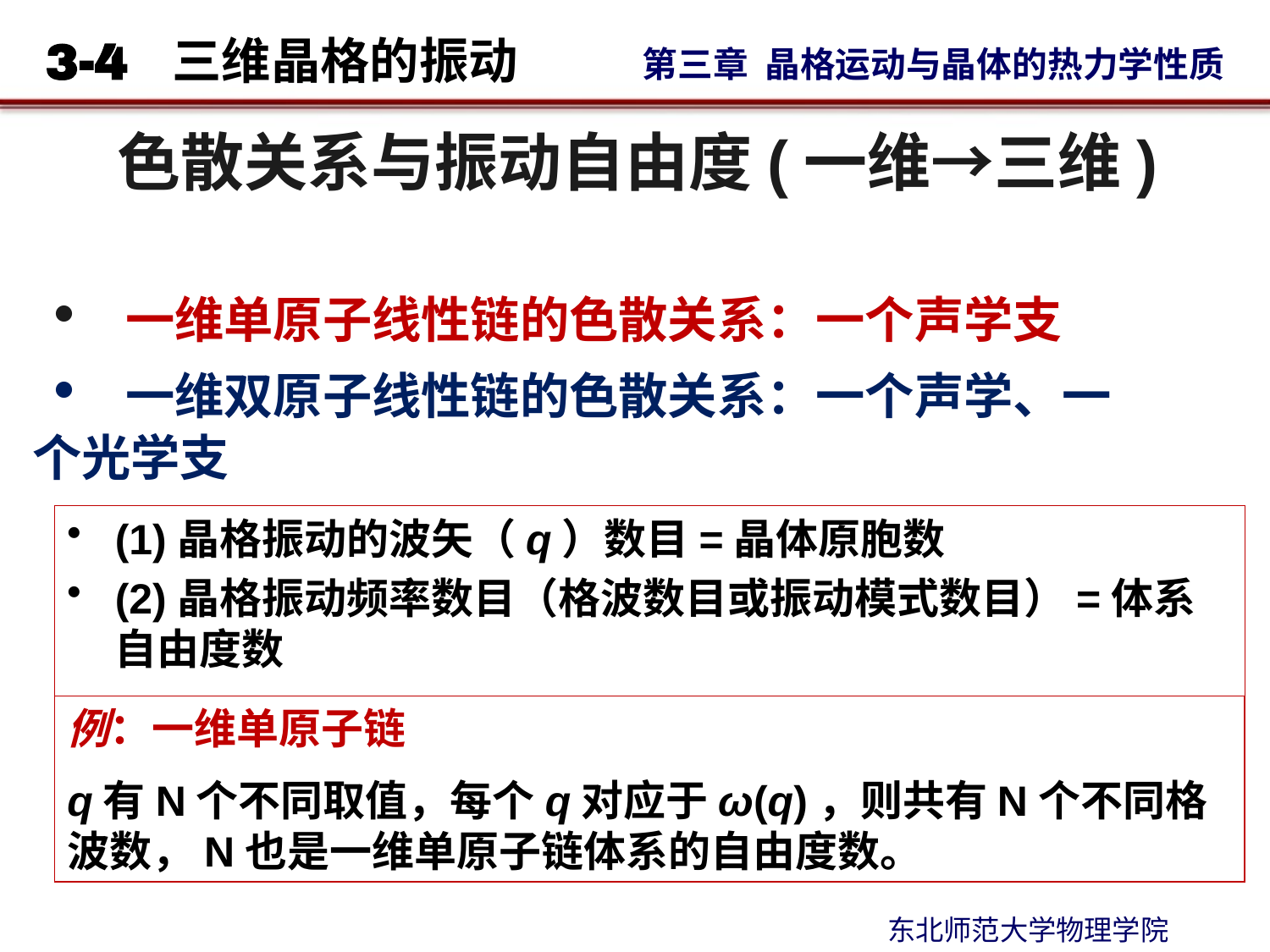

色散关系与振动自由度(一维→三维)

• 一维单原子线性链的色散关系：一个声学支
• 一维双原子线性链的色散关系：一个声学、一
个光学支

(1)晶格振动的波矢（q）数目=晶体原胞数
(2)晶格振动频率数目（格波数目或振动模式数目）=体系自由度数

例：一维单原子链
q有N个不同取值，每个q对应于ω(q)，则共有N个不同格波数，N也是一维单原子链体系的自由度数。